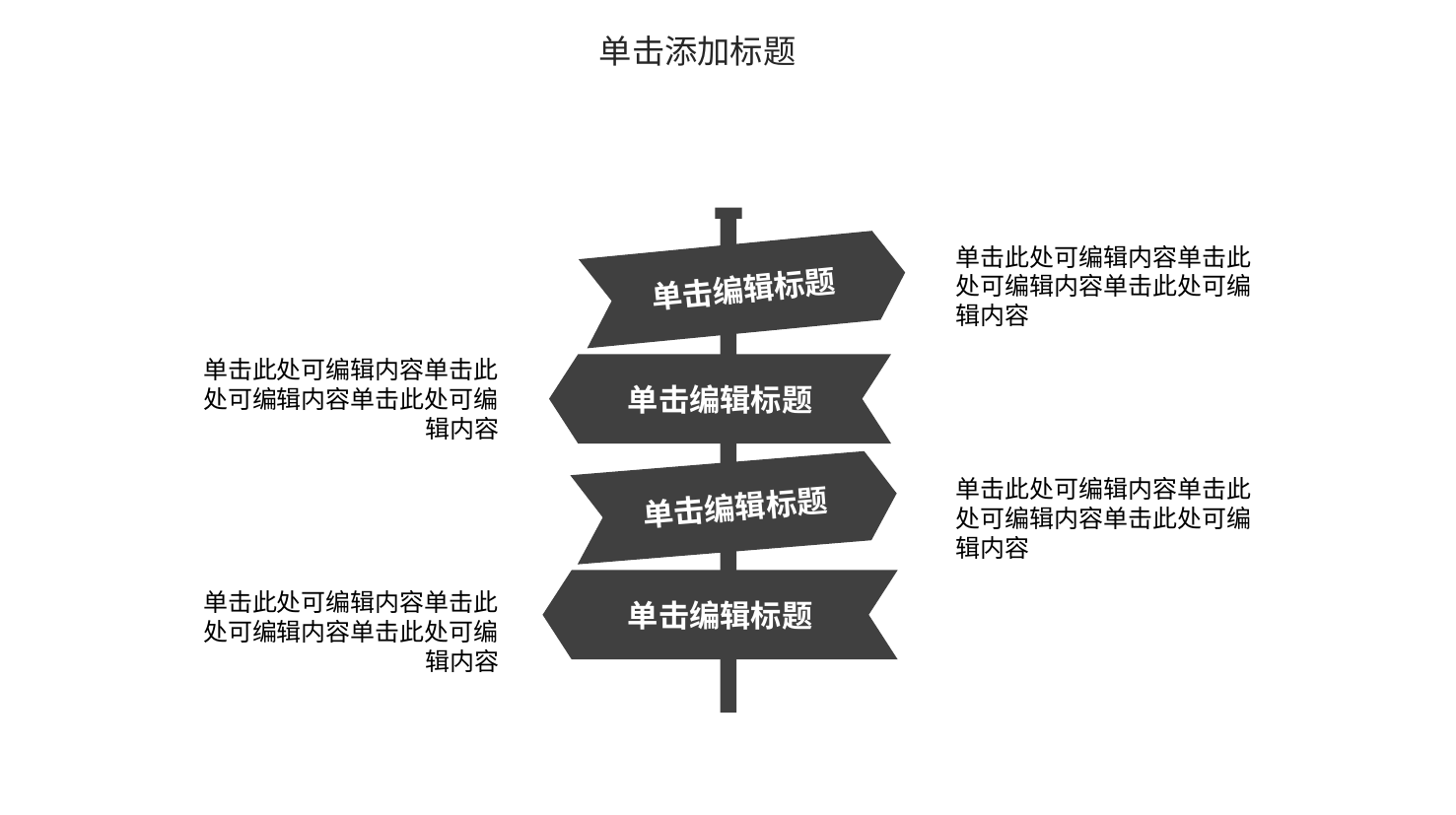

单击添加标题

单击此处可编辑内容单击此处可编辑内容单击此处可编辑内容
单击编辑标题
单击此处可编辑内容单击此处可编辑内容单击此处可编辑内容
单击编辑标题
单击编辑标题
单击此处可编辑内容单击此处可编辑内容单击此处可编辑内容
单击编辑标题
单击此处可编辑内容单击此处可编辑内容单击此处可编辑内容